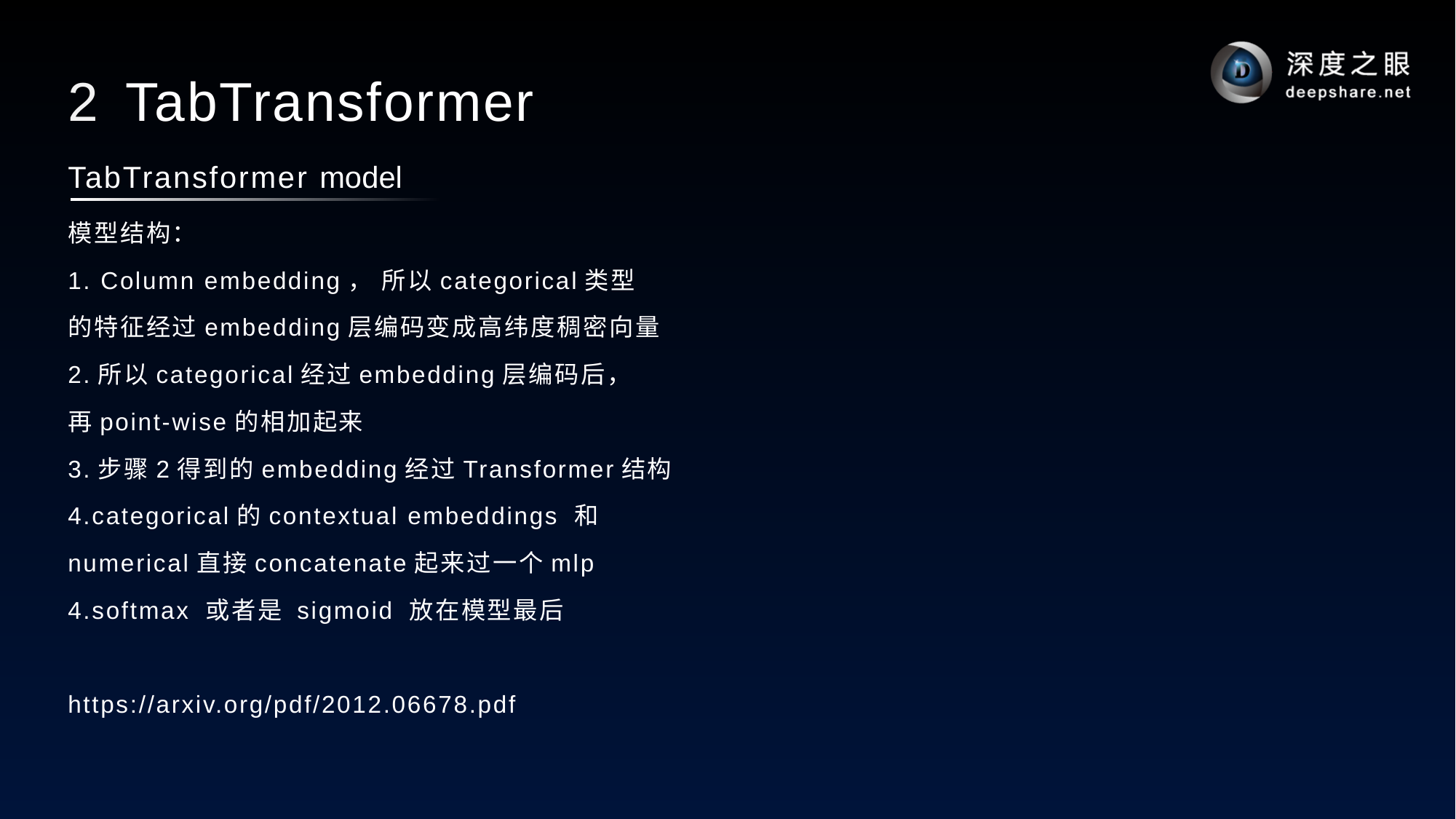

# 2 TabTransformer
TabTransformer model
模型结构：
1. Column embedding， 所以categorical类型
的特征经过embedding层编码变成高纬度稠密向量
2.所以categorical经过embedding层编码后，
再point-wise的相加起来
3.步骤2得到的embedding经过Transformer结构
4.categorical的contextual embeddings 和
numerical直接concatenate起来过一个mlp
4.softmax 或者是 sigmoid 放在模型最后

https://arxiv.org/pdf/2012.06678.pdf